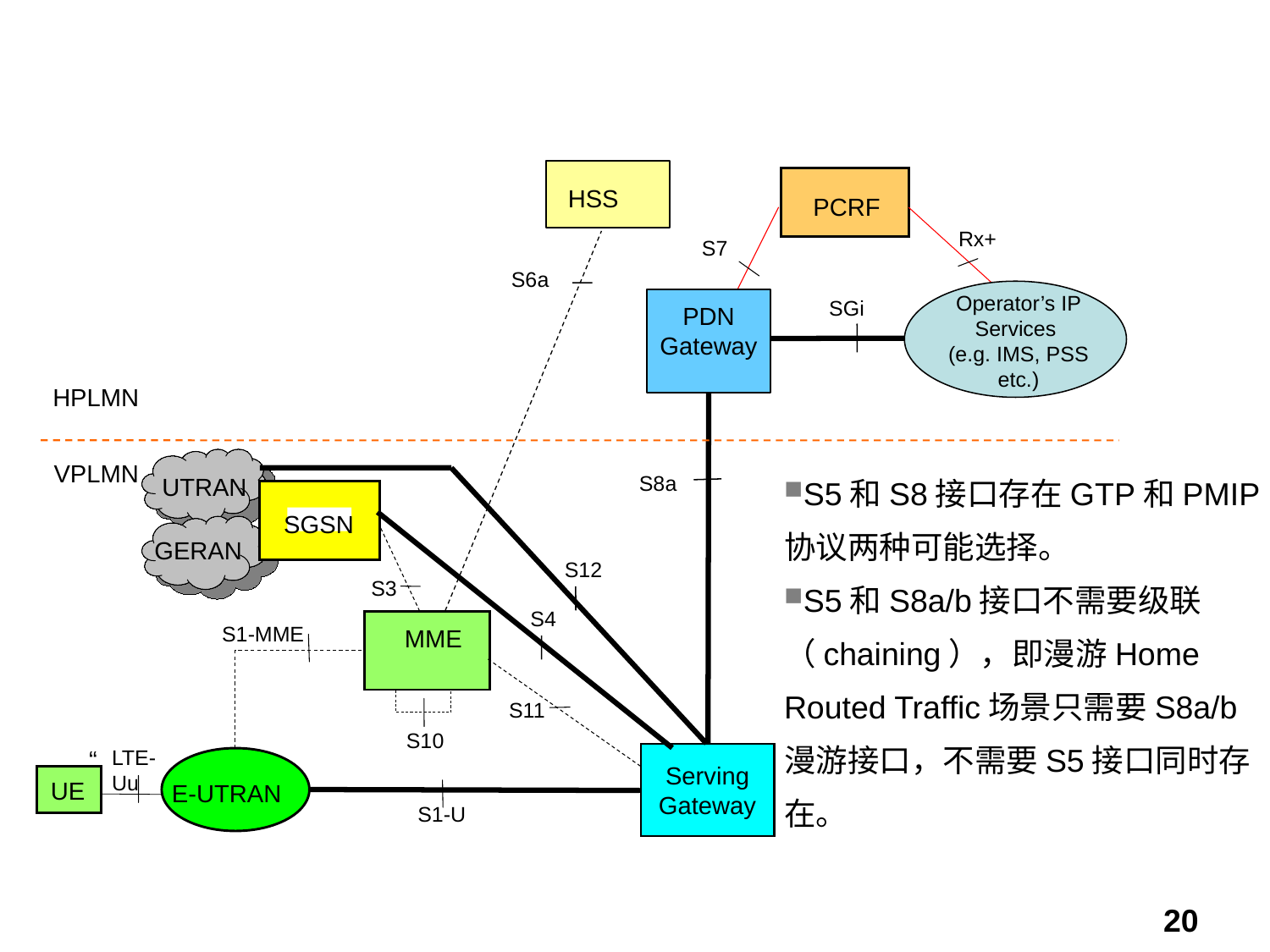

网络架构－Home Routed的漫游方式

HSS
PCRF

Rx+

S7

S6a

Operator’s IP Services
(e.g. IMS, PSS etc.)

SGi
PDN
Gateway

HPLMN

VPLMN
S5和S8接口存在GTP和PMIP协议两种可能选择。
S5和S8a/b接口不需要级联（chaining），即漫游Home Routed Traffic场景只需要S8a/b漫游接口，不需要S5接口同时存在。

S8a
UTRAN

SGSN

GERAN

S12
S3

S4

S1-MME
MME

S11

S10
Serving
Gateway
“
LTE-Uu

UE

E-UTRAN

S1-U